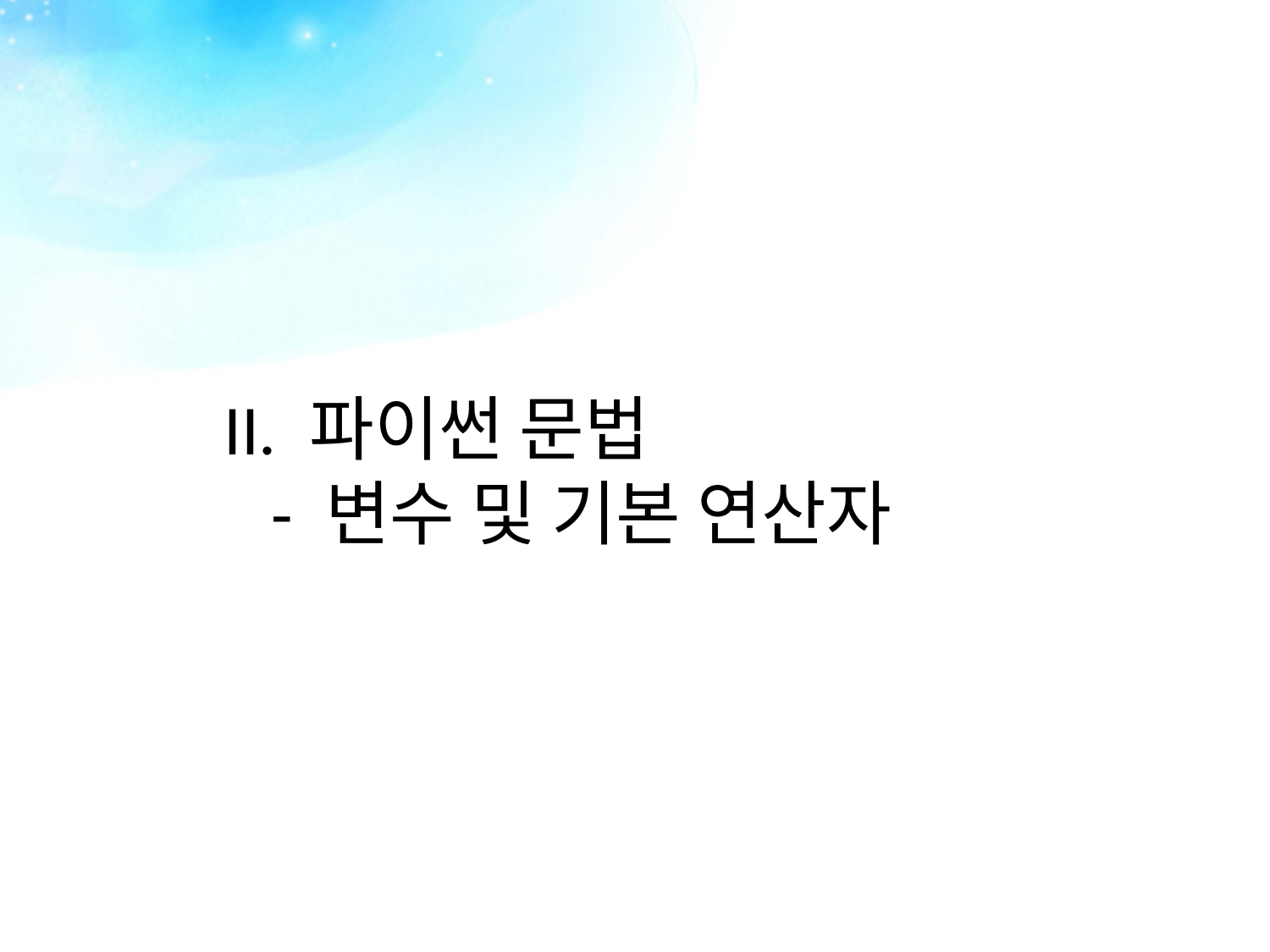

II. 파이썬 문법
   - 변수 및 기본 연산자